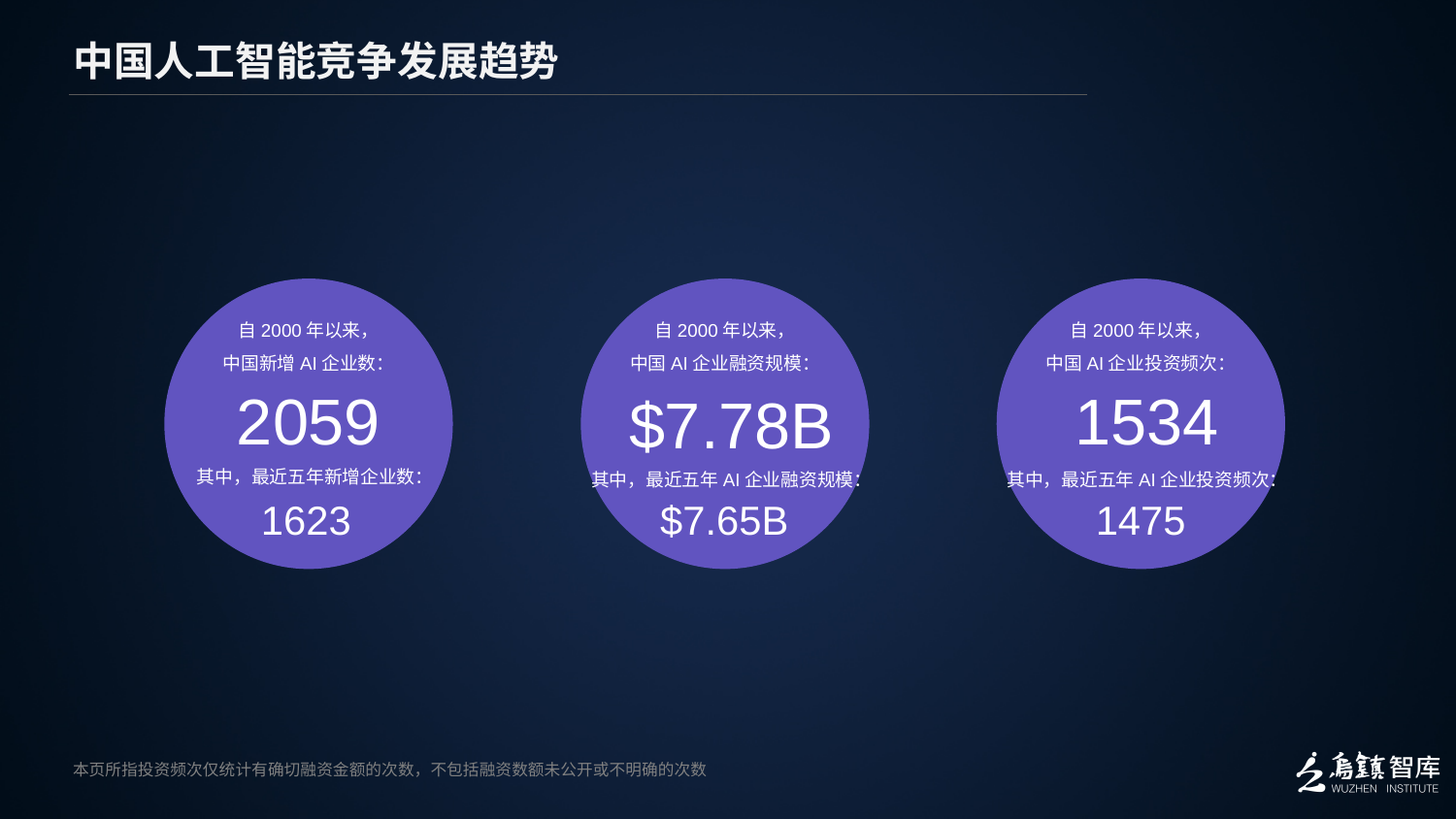

中国人工智能竞争发展趋势

自2000年以来，
中国新增AI企业数：
自2000年以来，
中国AI企业投资频次：
自2000年以来，
中国AI企业融资规模：
2059
1534
$7.78B
其中，最近五年新增企业数：
其中，最近五年AI企业投资频次：
其中，最近五年AI企业融资规模：
1475
1623
$7.65B
本页所指投资频次仅统计有确切融资金额的次数，不包括融资数额未公开或不明确的次数